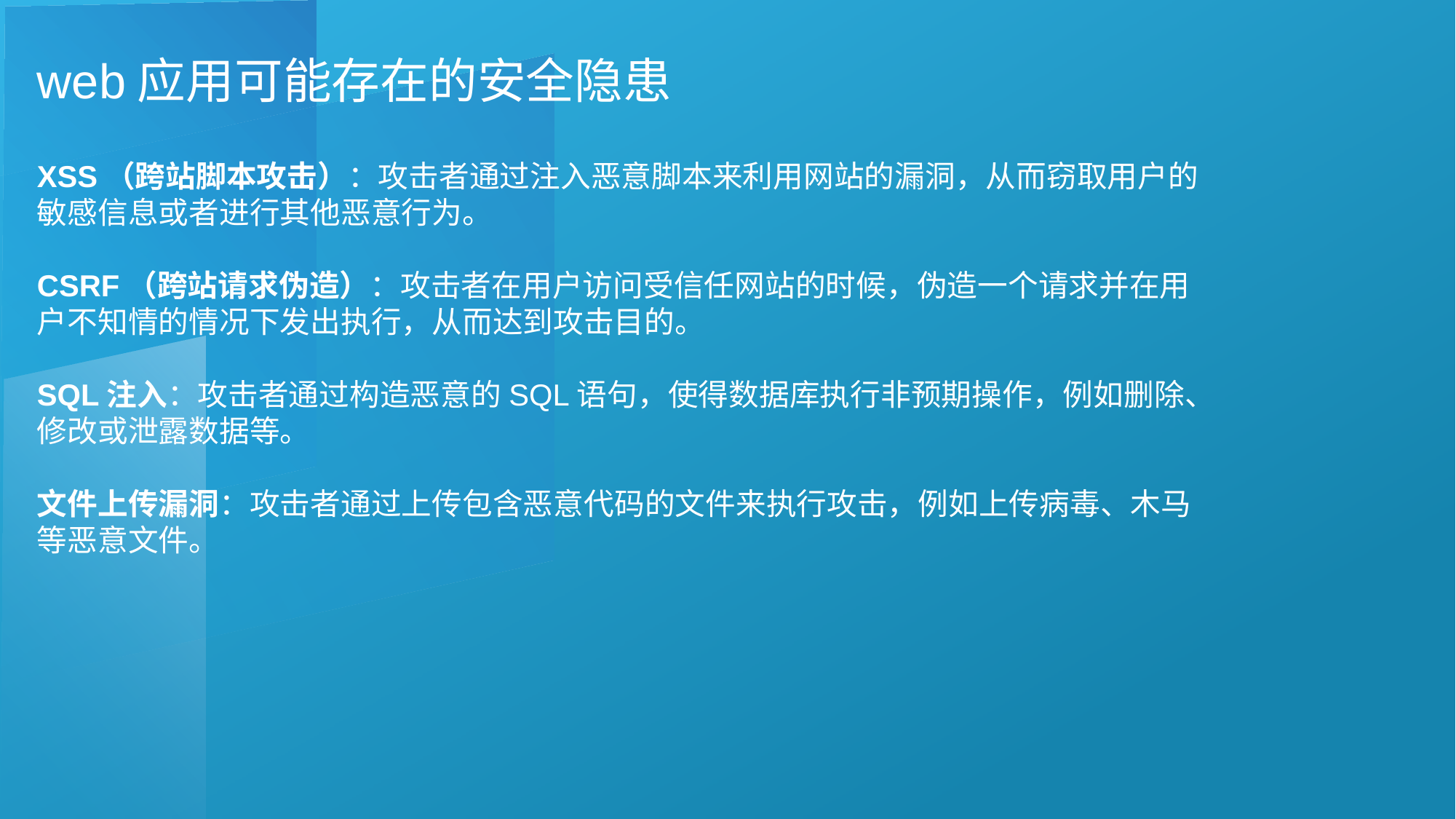

web应用可能存在的安全隐患
XSS（跨站脚本攻击）：攻击者通过注入恶意脚本来利用网站的漏洞，从而窃取用户的敏感信息或者进行其他恶意行为。

CSRF（跨站请求伪造）：攻击者在用户访问受信任网站的时候，伪造一个请求并在用户不知情的情况下发出执行，从而达到攻击目的。

SQL注入：攻击者通过构造恶意的SQL语句，使得数据库执行非预期操作，例如删除、修改或泄露数据等。

文件上传漏洞：攻击者通过上传包含恶意代码的文件来执行攻击，例如上传病毒、木马等恶意文件。